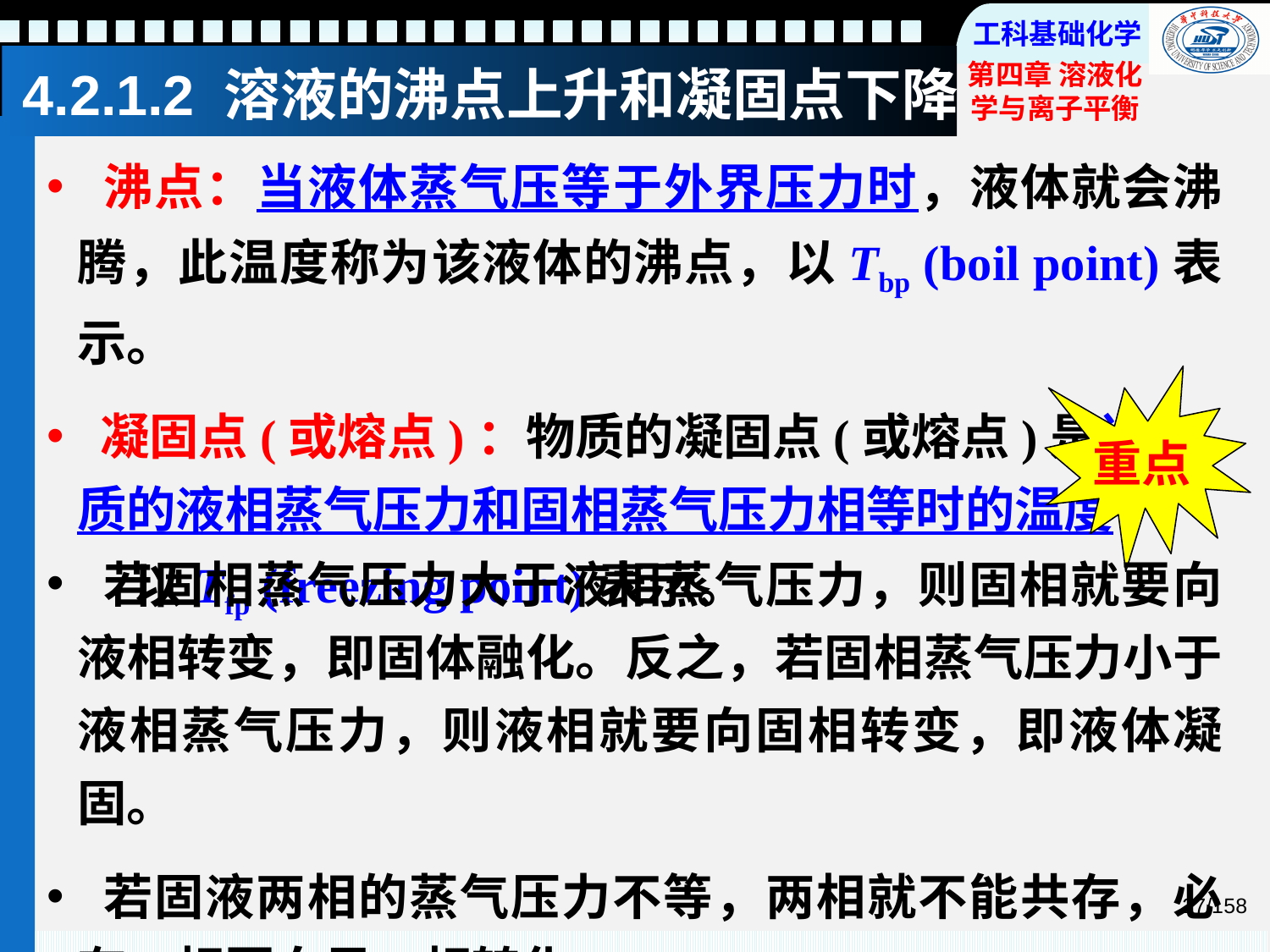

# 4.2.1.2 溶液的沸点上升和凝固点下降
 沸点：当液体蒸气压等于外界压力时，液体就会沸腾，此温度称为该液体的沸点，以Tbp (boil point)表示。
 凝固点(或熔点)：物质的凝固点(或熔点)是该物质的液相蒸气压力和固相蒸气压力相等时的温度，           以Tfp (freezing point)表示。

重点
 若固相蒸气压力大于液相蒸气压力，则固相就要向液相转变，即固体融化。反之，若固相蒸气压力小于液相蒸气压力，则液相就要向固相转变，即液体凝固。
 若固液两相的蒸气压力不等，两相就不能共存，必有一相要向另一相转化。